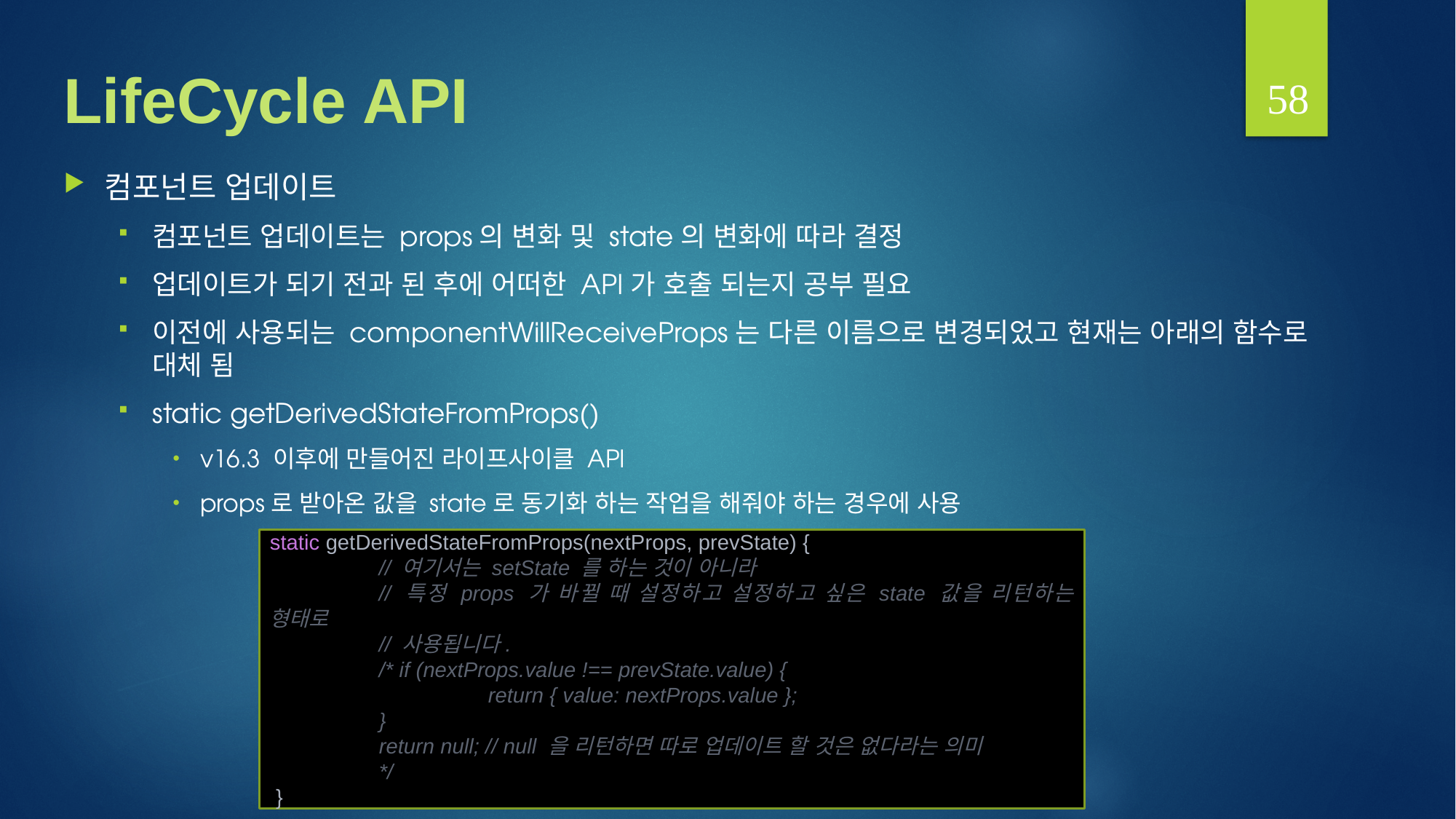

58
# LifeCycle API
컴포넌트 업데이트
컴포넌트 업데이트는 props의 변화 및 state의 변화에 따라 결정
업데이트가 되기 전과 된 후에 어떠한 API가 호출 되는지 공부 필요
이전에 사용되는 componentWillReceiveProps는 다른 이름으로 변경되었고 현재는 아래의 함수로 대체 됨
static getDerivedStateFromProps()
v16.3 이후에 만들어진 라이프사이클 API
props로 받아온 값을 state로 동기화 하는 작업을 해줘야 하는 경우에 사용

static getDerivedStateFromProps(nextProps, prevState) {
	// 여기서는 setState 를 하는 것이 아니라
	// 특정 props 가 바뀔 때 설정하고 설정하고 싶은 state 값을 리턴하는 형태로
	// 사용됩니다.
	/* if (nextProps.value !== prevState.value) {
		return { value: nextProps.value };
	}
	return null; // null 을 리턴하면 따로 업데이트 할 것은 없다라는 의미
	*/
 }